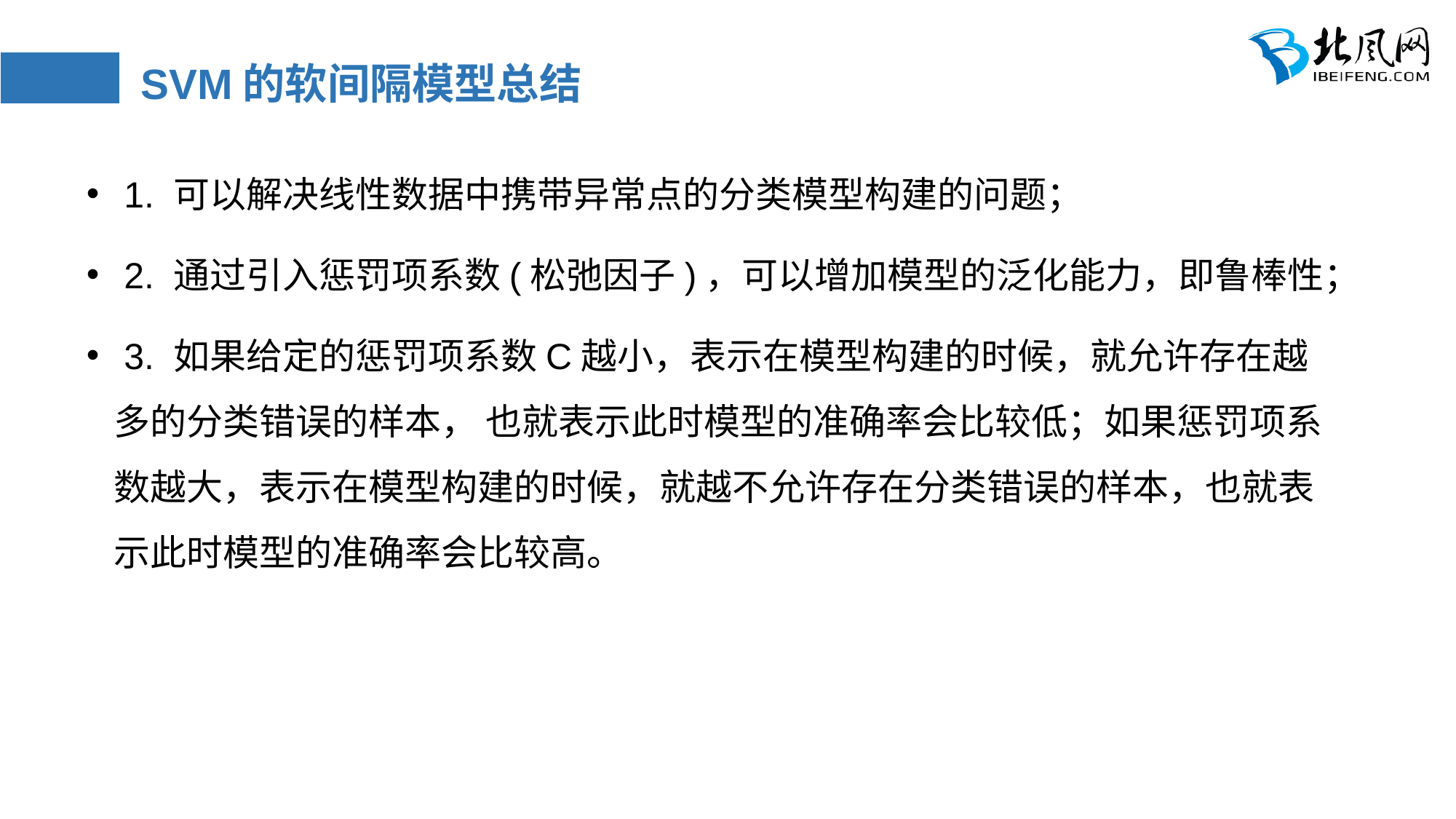

# SVM的软间隔模型总结
 1. 可以解决线性数据中携带异常点的分类模型构建的问题；
 2. 通过引入惩罚项系数(松弛因子)，可以增加模型的泛化能力，即鲁棒性；
 3. 如果给定的惩罚项系数C越小，表示在模型构建的时候，就允许存在越多的分类错误的样本， 也就表示此时模型的准确率会比较低；如果惩罚项系数越大，表示在模型构建的时候，就越不允许存在分类错误的样本，也就表示此时模型的准确率会比较高。